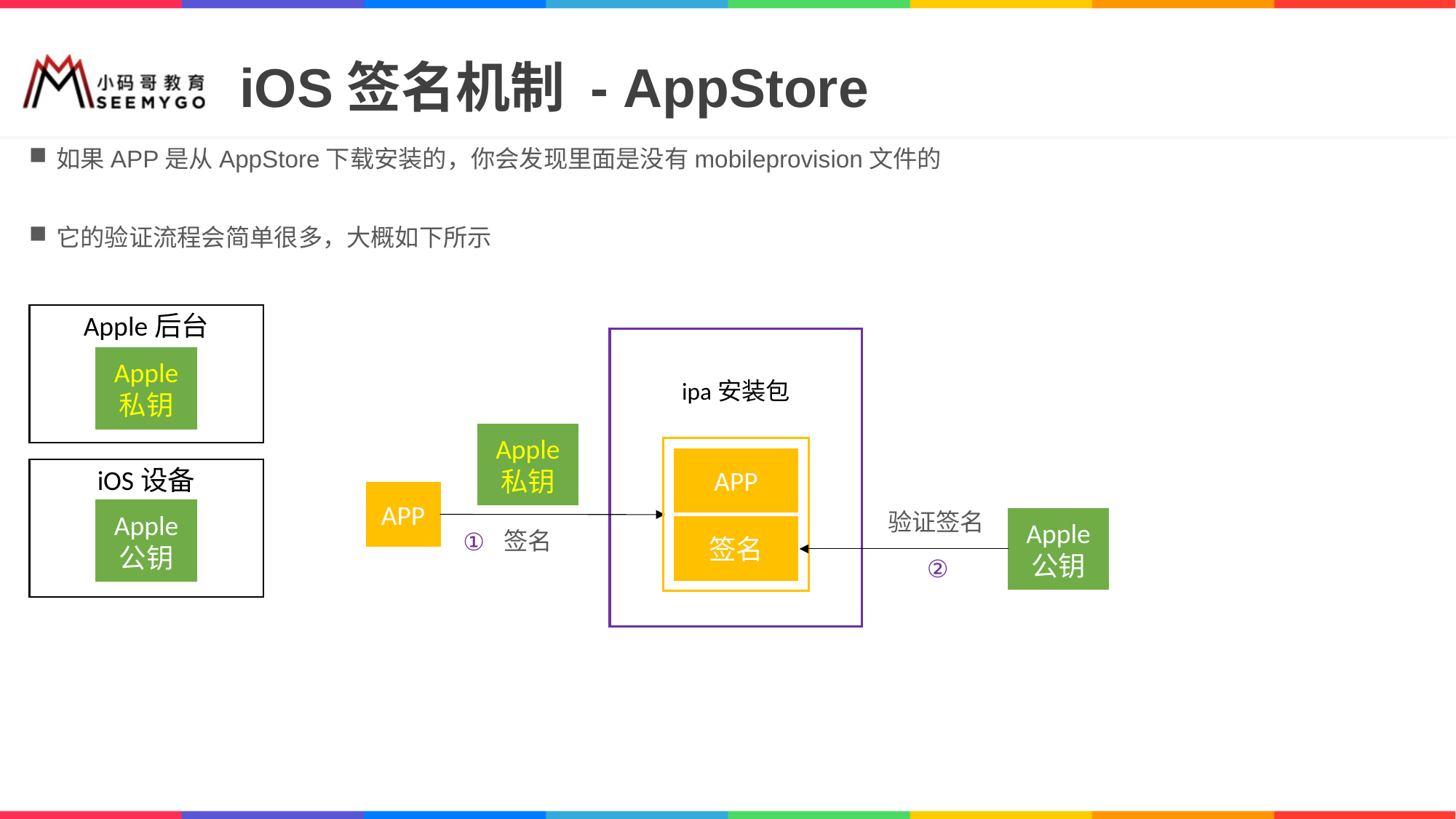

# iOS签名机制 - AppStore
如果APP是从AppStore下载安装的，你会发现里面是没有mobileprovision文件的

它的验证流程会简单很多，大概如下所示
Apple后台

ipa安装包

Apple
私钥
Apple
私钥
APP
APP
签名
iOS设备

APP
Apple
公钥
验证签名
Apple
公钥
签名
①
②